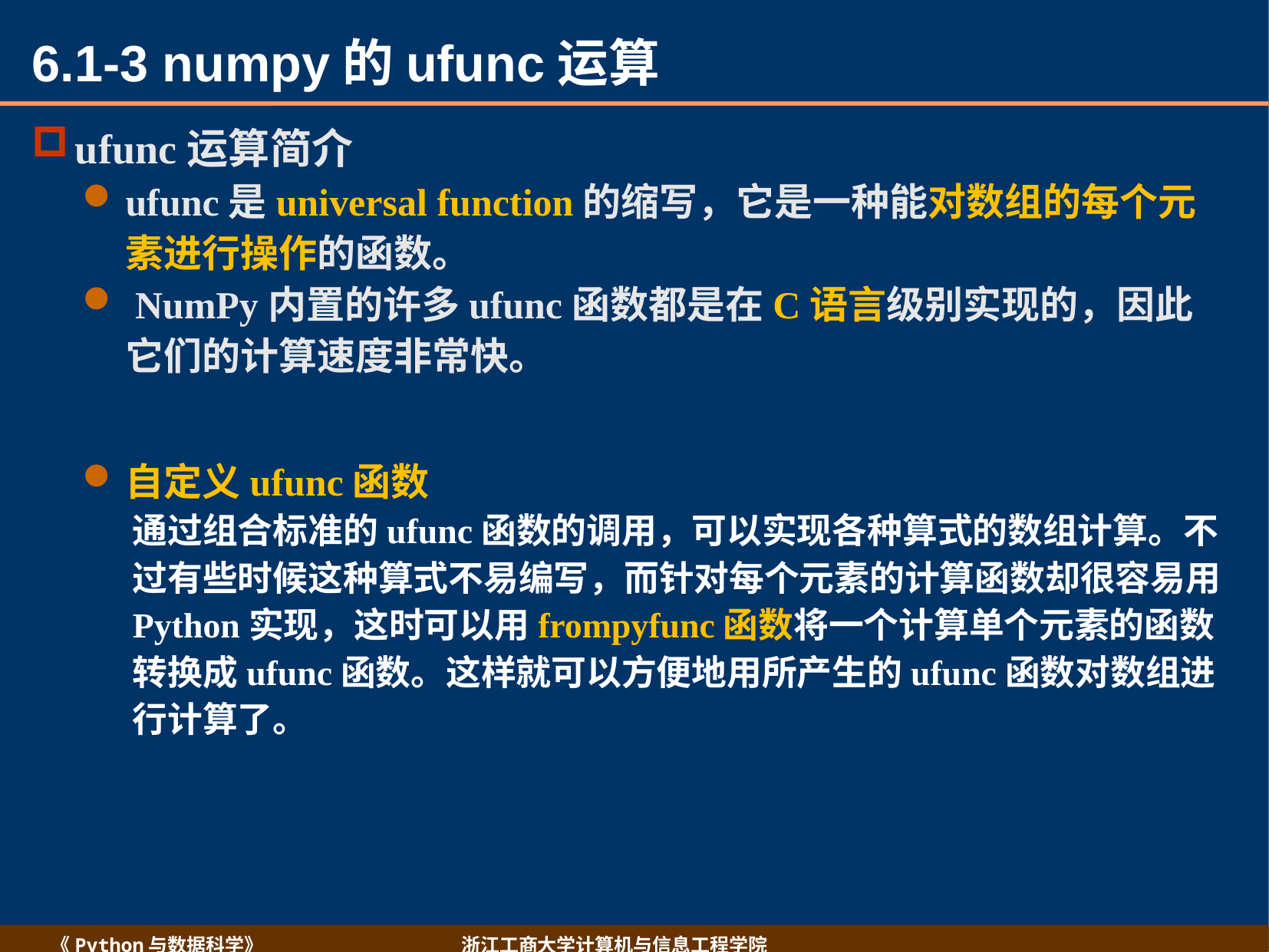

# 6.1-3 numpy的ufunc运算
ufunc运算简介
ufunc是universal function的缩写，它是一种能对数组的每个元素进行操作的函数。
 NumPy内置的许多ufunc函数都是在C语言级别实现的，因此它们的计算速度非常快。

自定义ufunc函数
通过组合标准的ufunc函数的调用，可以实现各种算式的数组计算。不过有些时候这种算式不易编写，而针对每个元素的计算函数却很容易用Python实现，这时可以用frompyfunc函数将一个计算单个元素的函数转换成ufunc函数。这样就可以方便地用所产生的ufunc函数对数组进行计算了。